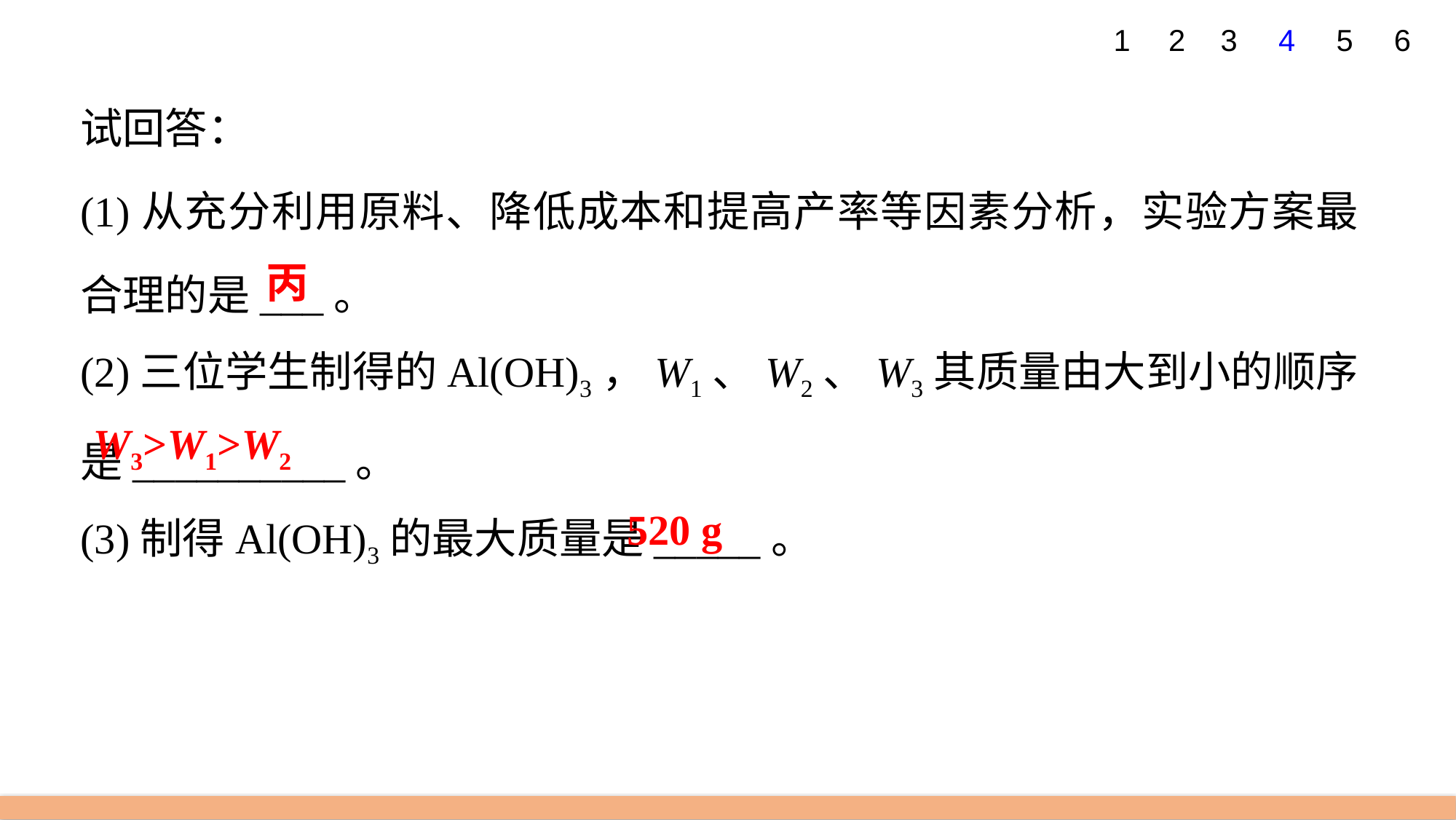

1
2
3
4
5
6
试回答：
(1)从充分利用原料、降低成本和提高产率等因素分析，实验方案最合理的是___。
(2)三位学生制得的Al(OH)3，W1、W2、W3其质量由大到小的顺序是__________。
(3)制得Al(OH)3的最大质量是_____。
丙
W3>W1>W2
520 g